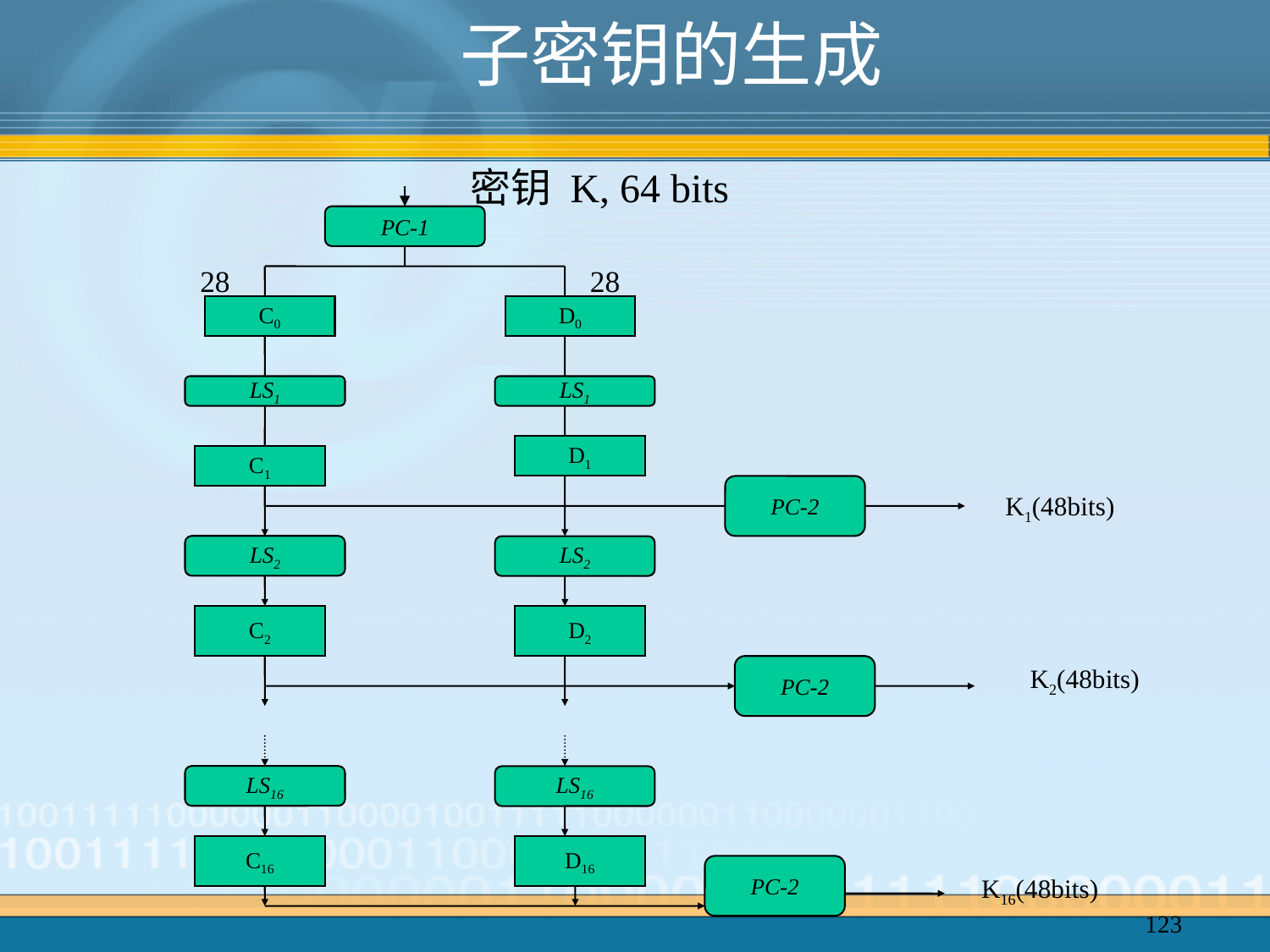

# 子密钥的生成
密钥 K, 64 bits

PC-1

28
28

C0
D0

LS1
LS1

D1
C1

PC-2
K1(48bits)

LS2
LS2

C2
D2

PC-2
K2(48bits)

LS16
LS16

C16
D16
PC-2
K16(48bits)

123